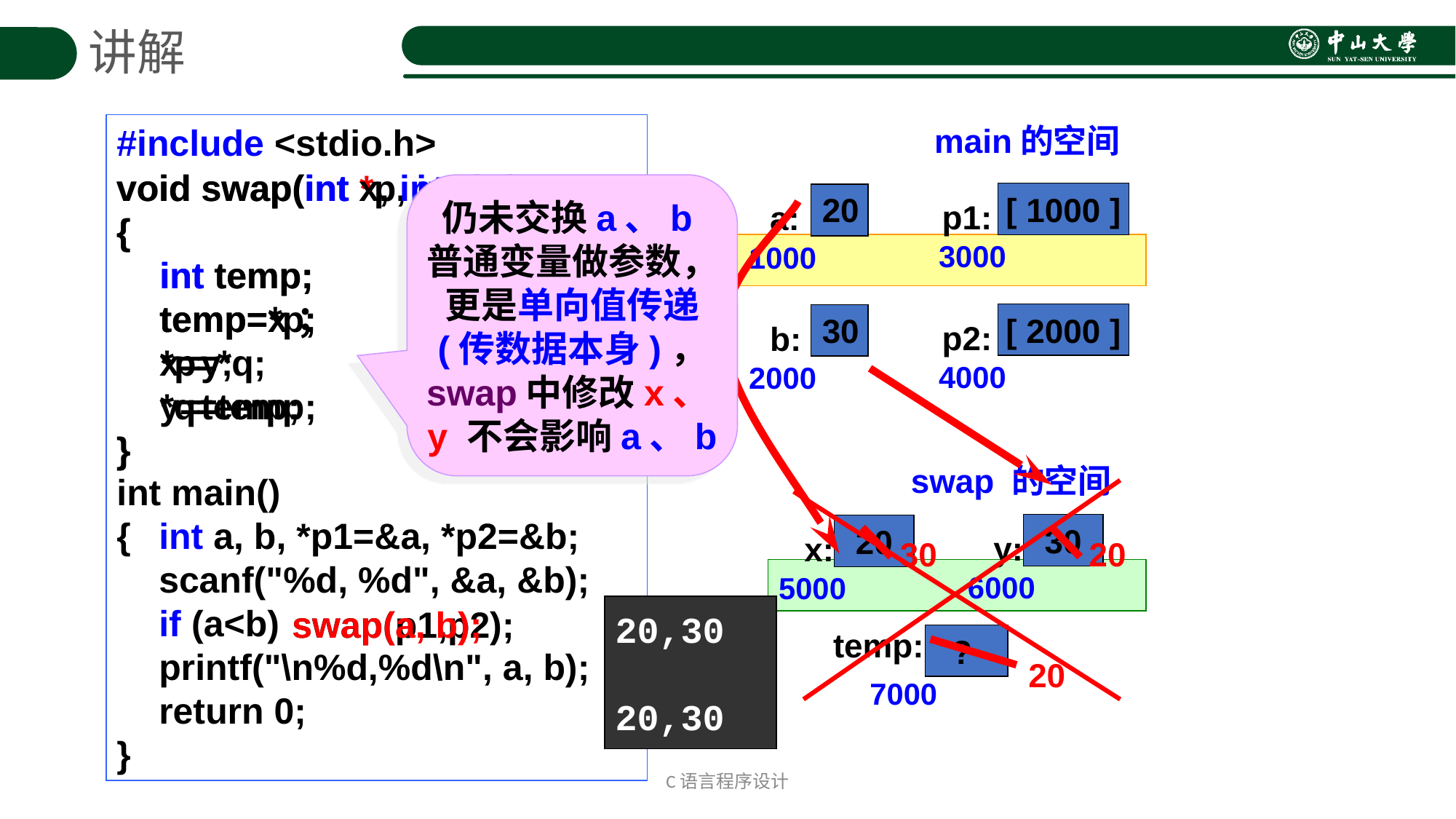

讲解
#include <stdio.h>

int main()
{	int a, b, *p1=&a, *p2=&b;
	scanf("%d, %d", &a, &b);
	if (a<b)
	printf("\n%d,%d\n", a, b);
	return 0;
}
main的空间

void swap(int *p, int *q)
{
	int temp;
 	temp=*p;
 	*p=*q;
 	*q=temp;
}
void swap(int x, int y)
{
	int temp;
	temp=x；
	x=y;
	y=temp;
}
仍未交换a、b
普通变量做参数，更是单向值传递 (传数据本身)， swap中修改x、y 不会影响a、b
20
  [ 1000 ]
p1:

a:

3000
1000
  [ 2000 ]
p2:
30

b:
4000
2000

swap 的空间

 30
y:
 20
x:

30

20
6000
5000
swap(p1,p2);
swap(a, b);
_

20,30

20,30

20,30
temp:
?

   20
7000

C语言程序设计
34